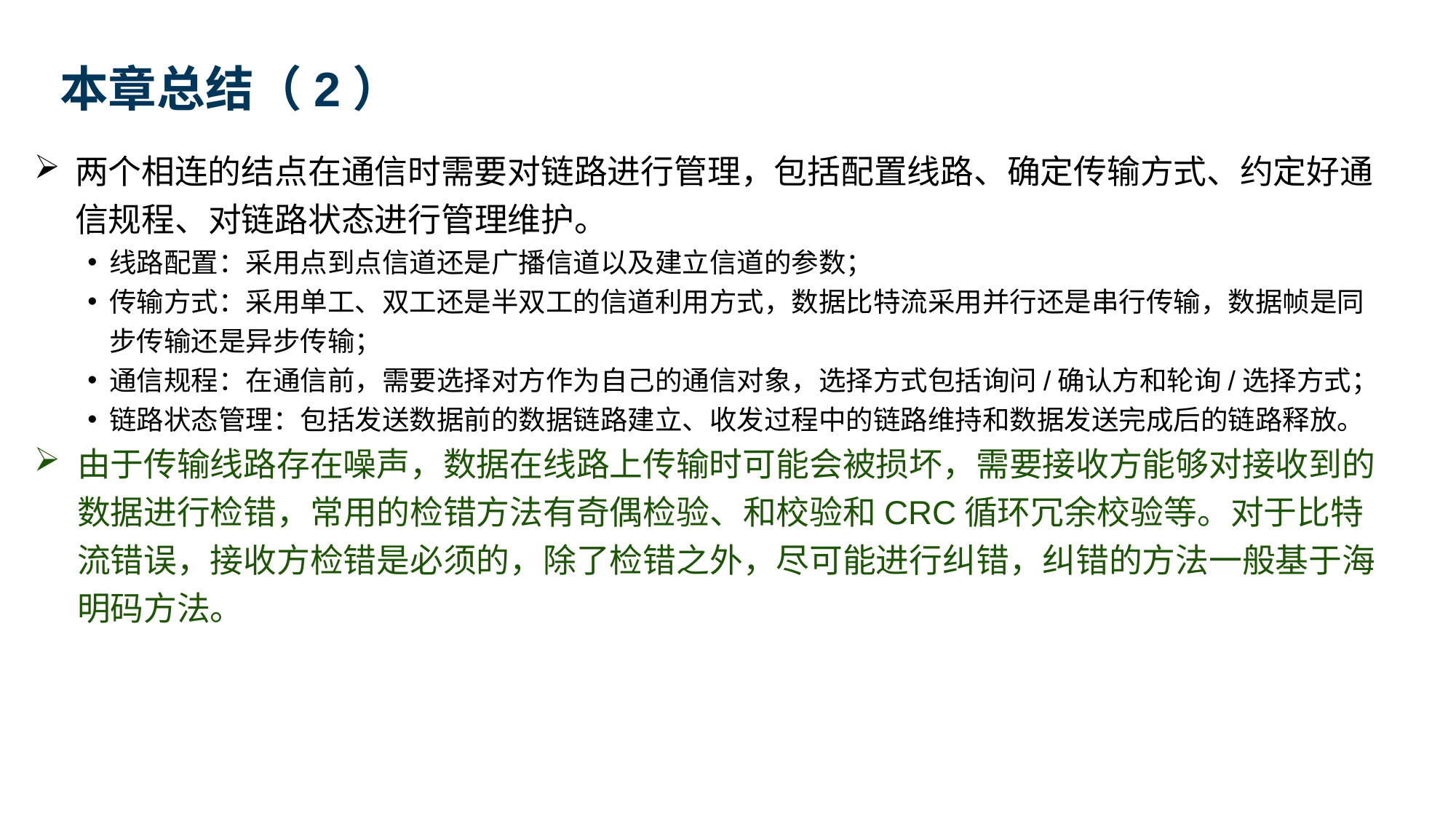

本章总结（2）
两个相连的结点在通信时需要对链路进行管理，包括配置线路、确定传输方式、约定好通信规程、对链路状态进行管理维护。
线路配置：采用点到点信道还是广播信道以及建立信道的参数；
传输方式：采用单工、双工还是半双工的信道利用方式，数据比特流采用并行还是串行传输，数据帧是同步传输还是异步传输；
通信规程：在通信前，需要选择对方作为自己的通信对象，选择方式包括询问/确认方和轮询/选择方式；
链路状态管理：包括发送数据前的数据链路建立、收发过程中的链路维持和数据发送完成后的链路释放。
由于传输线路存在噪声，数据在线路上传输时可能会被损坏，需要接收方能够对接收到的数据进行检错，常用的检错方法有奇偶检验、和校验和CRC循环冗余校验等。对于比特流错误，接收方检错是必须的，除了检错之外，尽可能进行纠错，纠错的方法一般基于海明码方法。